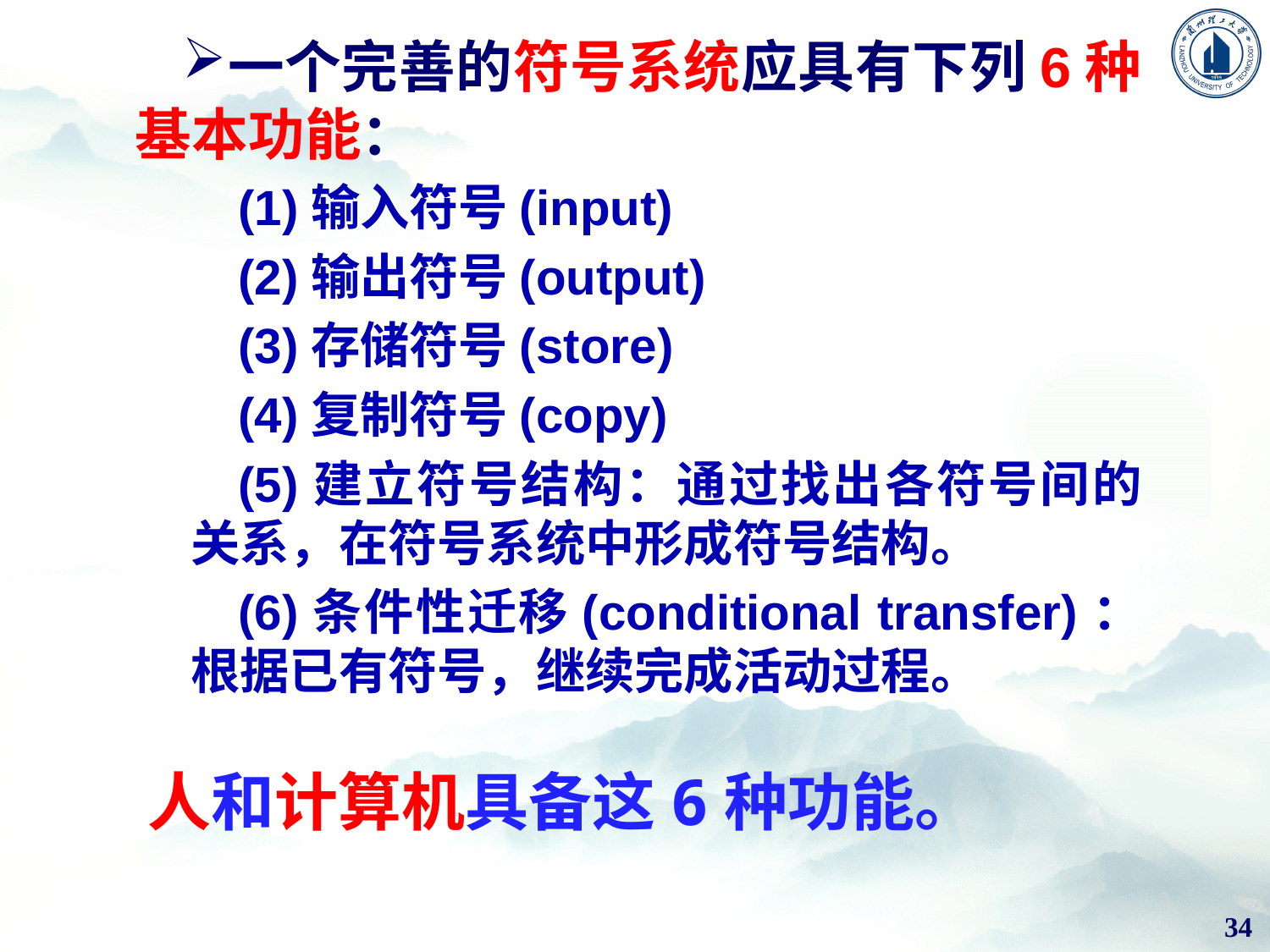

一个完善的符号系统应具有下列6种基本功能：
(1)输入符号(input)
(2)输出符号(output)
(3)存储符号(store)
(4)复制符号(copy)
(5)建立符号结构：通过找出各符号间的关系，在符号系统中形成符号结构。
(6)条件性迁移(conditional transfer)：根据已有符号，继续完成活动过程。
人和计算机具备这6种功能。
34